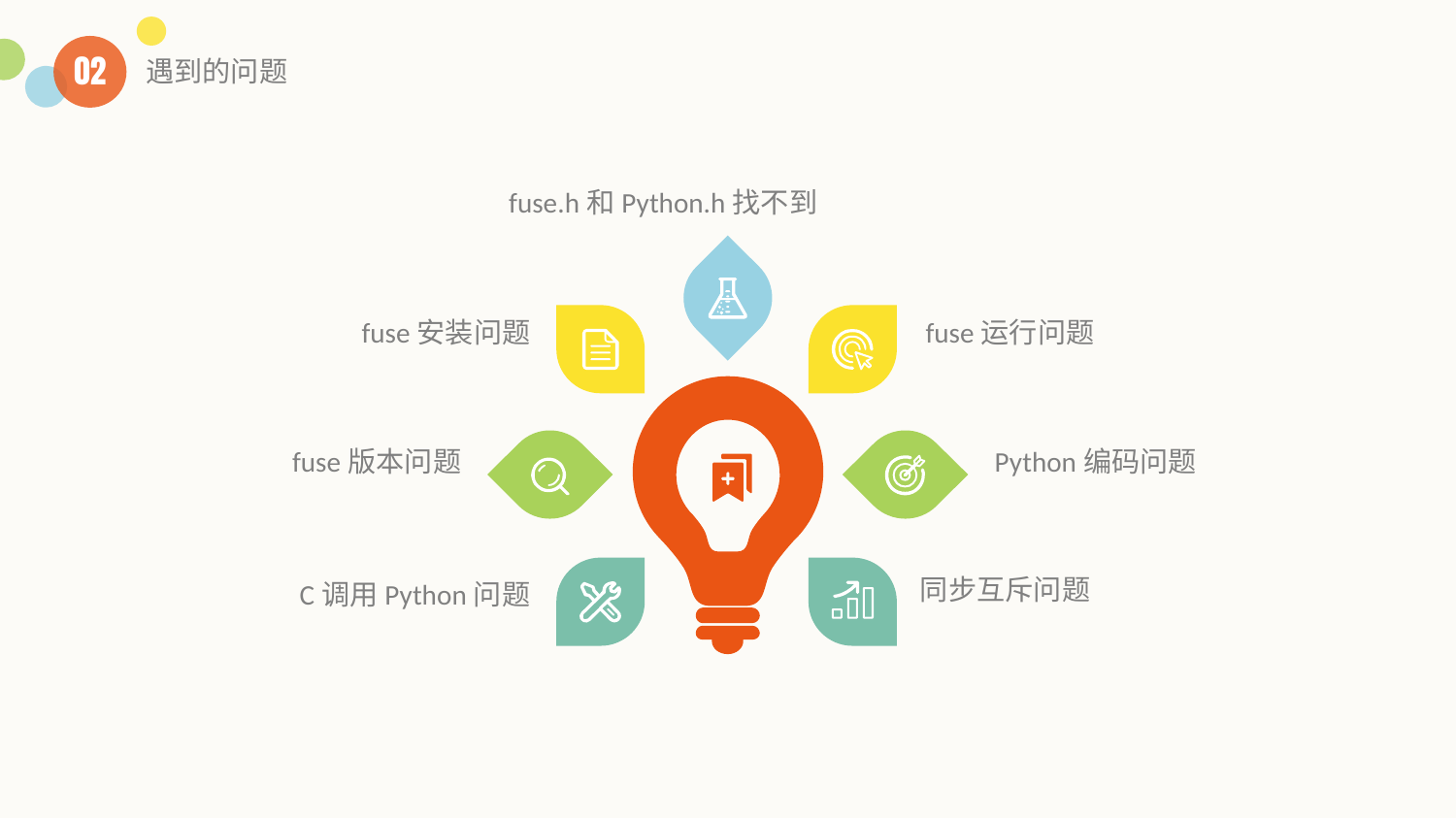

02
遇到的问题

fuse.h和Python.h找不到

fuse安装问题
fuse运行问题

fuse版本问题
Python编码问题

同步互斥问题
C调用Python问题